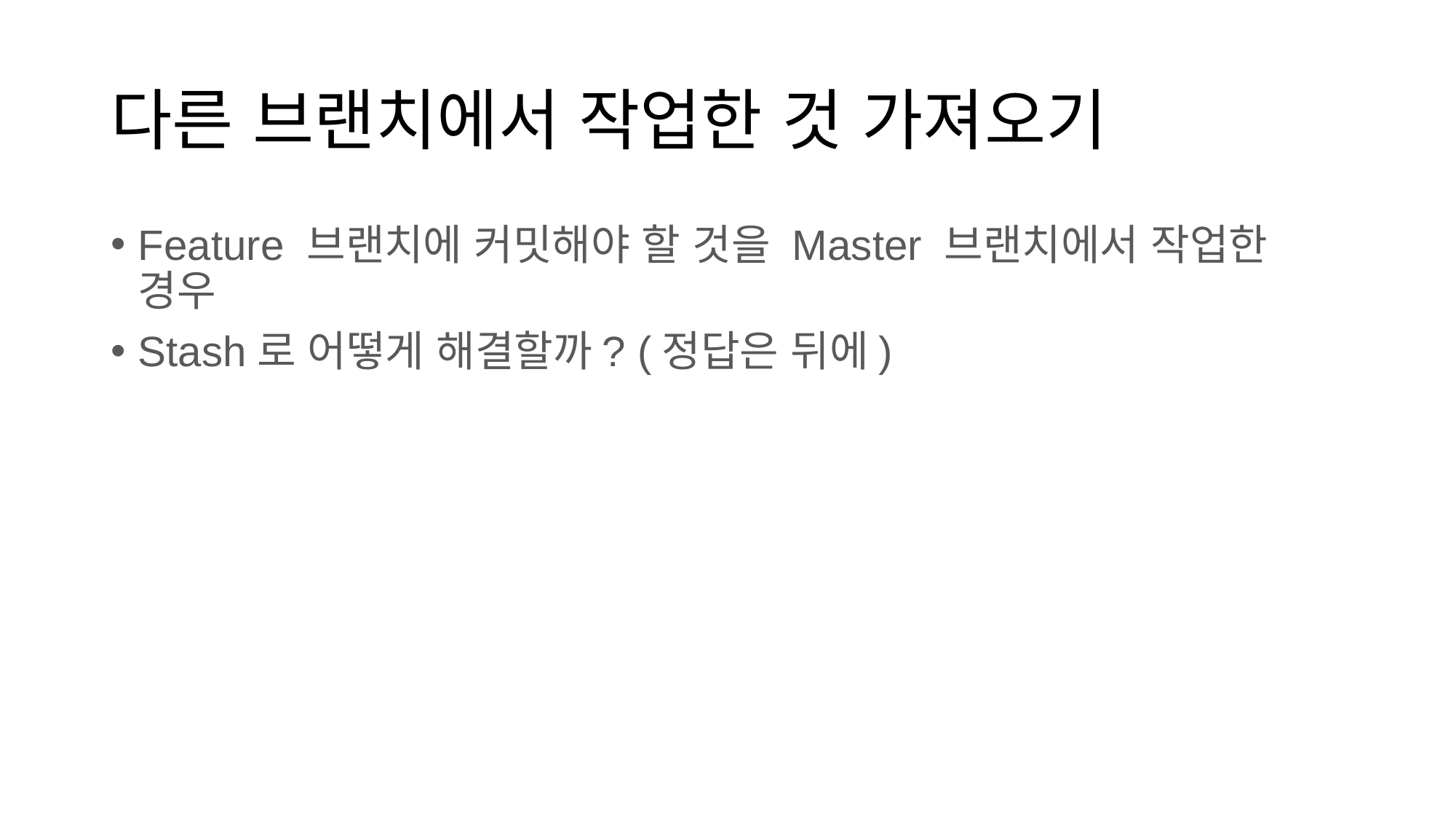

# 다른 브랜치에서 작업한 것 가져오기
Feature 브랜치에 커밋해야 할 것을 Master 브랜치에서 작업한 경우
Stash로 어떻게 해결할까? (정답은 뒤에)